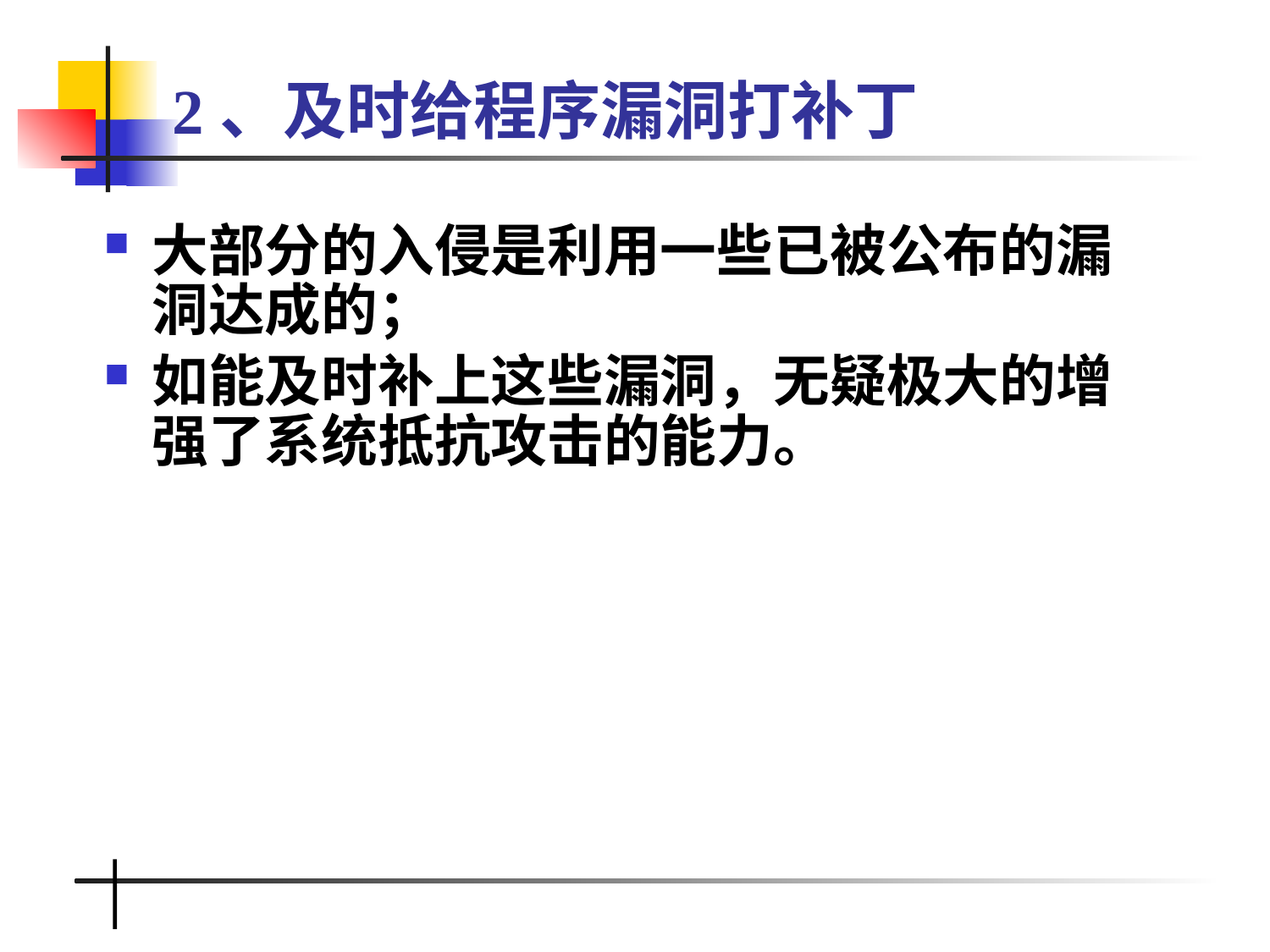

# 2、及时给程序漏洞打补丁
大部分的入侵是利用一些已被公布的漏洞达成的；
如能及时补上这些漏洞，无疑极大的增强了系统抵抗攻击的能力。